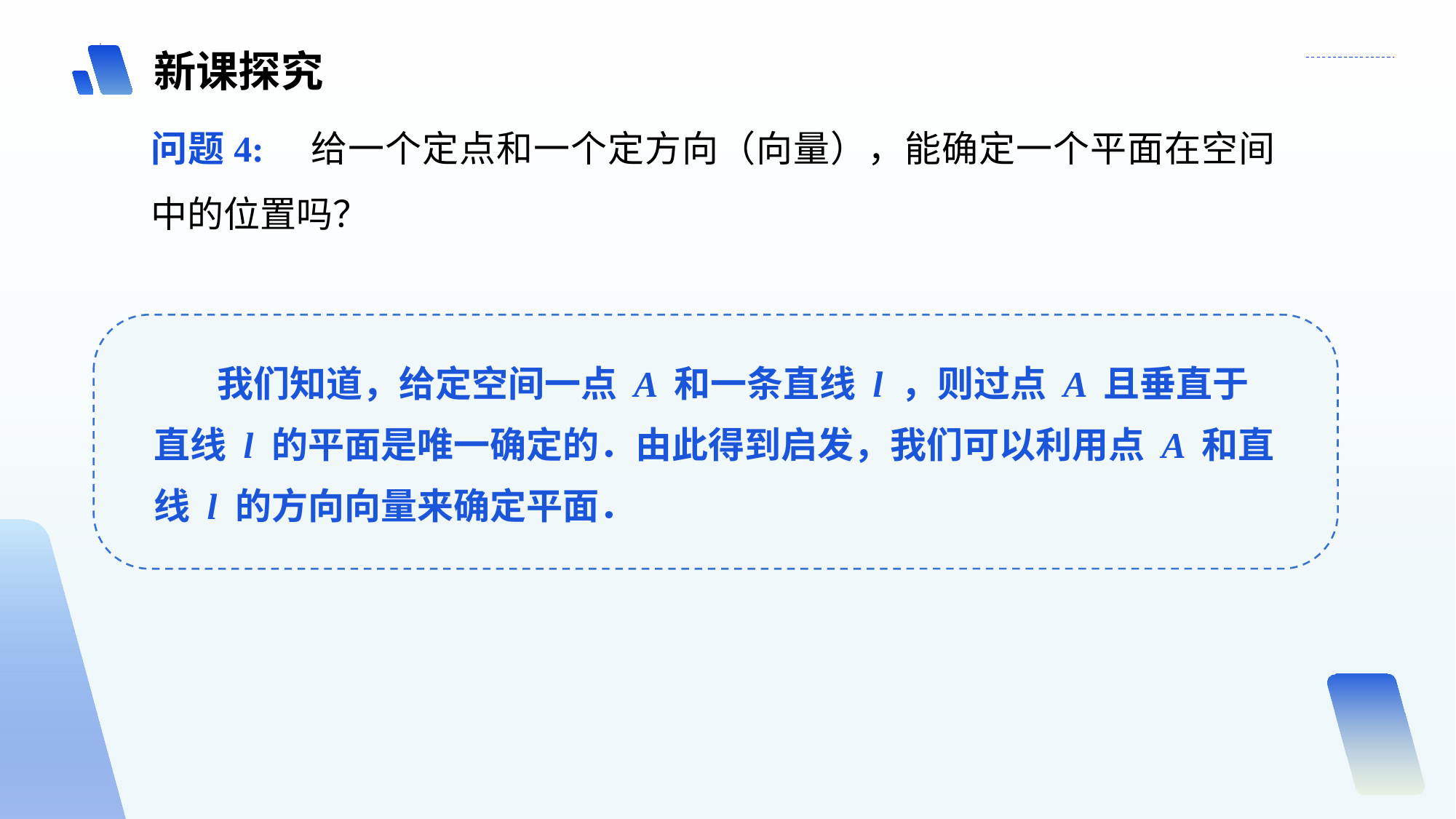

新课探究

问题4:　给一个定点和一个定方向（向量），能确定一个平面在空间中的位置吗？

我们知道，给定空间一点 A 和一条直线 l ，则过点 A 且垂直于直线 l 的平面是唯一确定的．由此得到启发，我们可以利用点 A 和直线 l 的方向向量来确定平面．